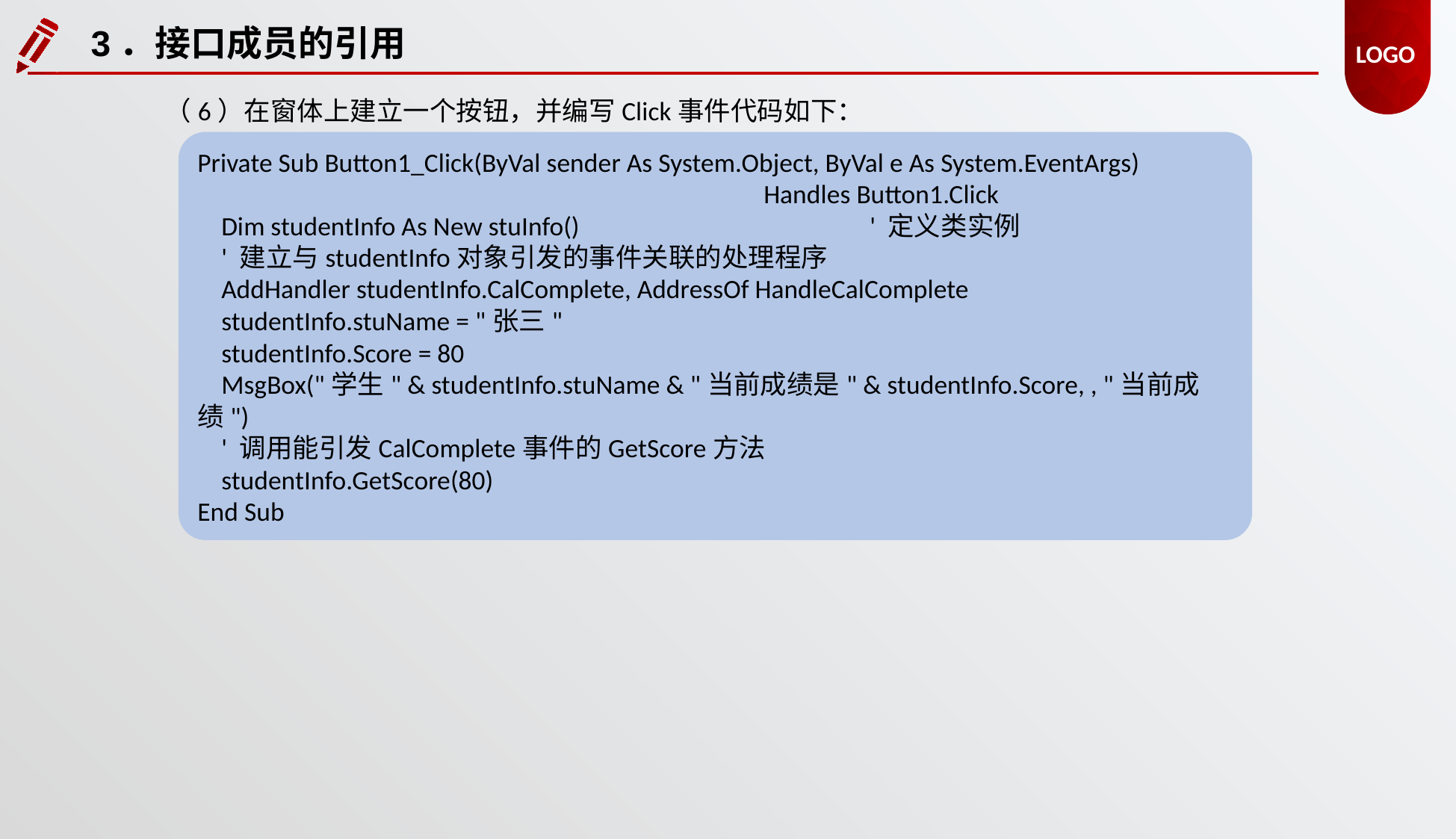

3．接口成员的引用
（6）在窗体上建立一个按钮，并编写Click事件代码如下：
Private Sub Button1_Click(ByVal sender As System.Object, ByVal e As System.EventArgs)
					 Handles Button1.Click
    Dim studentInfo As New stuInfo() 			' 定义类实例
    ' 建立与studentInfo对象引发的事件关联的处理程序
    AddHandler studentInfo.CalComplete, AddressOf HandleCalComplete
    studentInfo.stuName = "张三"
    studentInfo.Score = 80
    MsgBox("学生" & studentInfo.stuName & "当前成绩是" & studentInfo.Score, , "当前成绩")
    ' 调用能引发CalComplete事件的GetScore方法
    studentInfo.GetScore(80)
End Sub